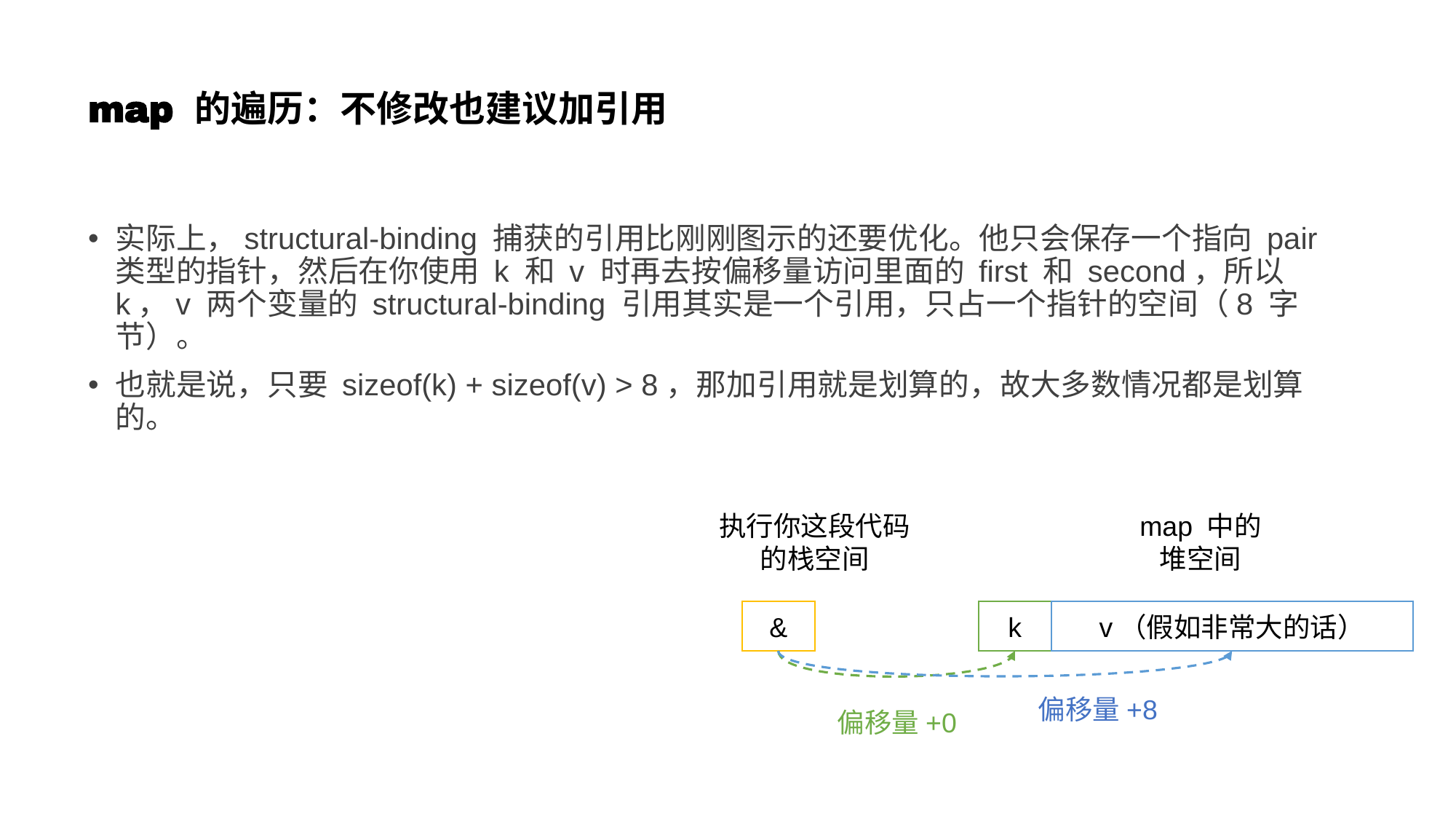

# map 的遍历：不修改也建议加引用
实际上，structural-binding 捕获的引用比刚刚图示的还要优化。他只会保存一个指向 pair 类型的指针，然后在你使用 k 和 v 时再去按偏移量访问里面的 first 和 second，所以 k，v 两个变量的 structural-binding 引用其实是一个引用，只占一个指针的空间（8 字节）。
也就是说，只要 sizeof(k) + sizeof(v) > 8，那加引用就是划算的，故大多数情况都是划算的。
执行你这段代码
的栈空间
map 中的
堆空间
&
k
v（假如非常大的话）
偏移量+8
偏移量+0